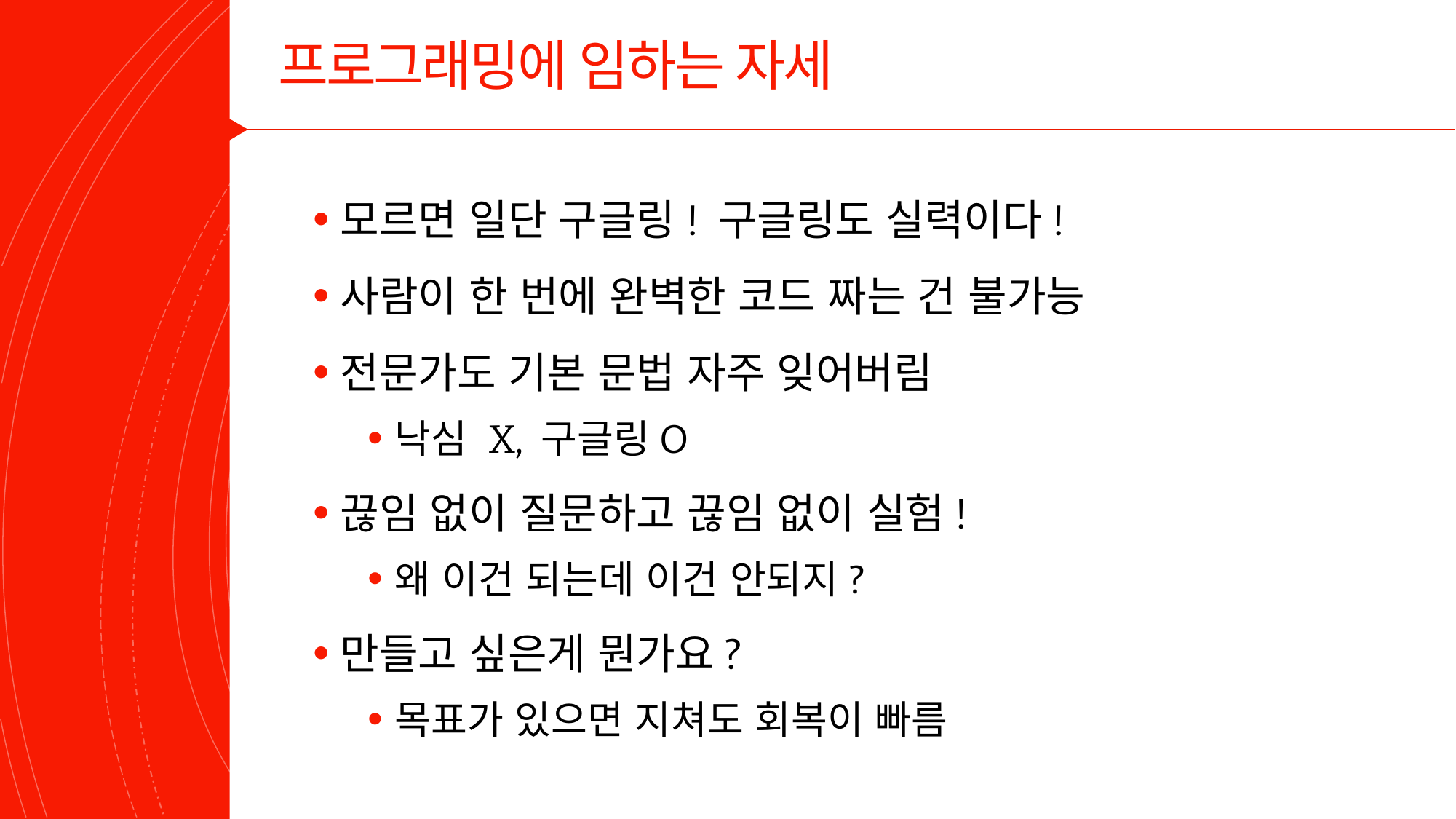

# 프로그래밍에 임하는 자세

모르면 일단 구글링! 구글링도 실력이다!
사람이 한 번에 완벽한 코드 짜는 건 불가능
전문가도 기본 문법 자주 잊어버림
낙심 X, 구글링O
끊임 없이 질문하고 끊임 없이 실험!
왜 이건 되는데 이건 안되지?
만들고 싶은게 뭔가요?
목표가 있으면 지쳐도 회복이 빠름